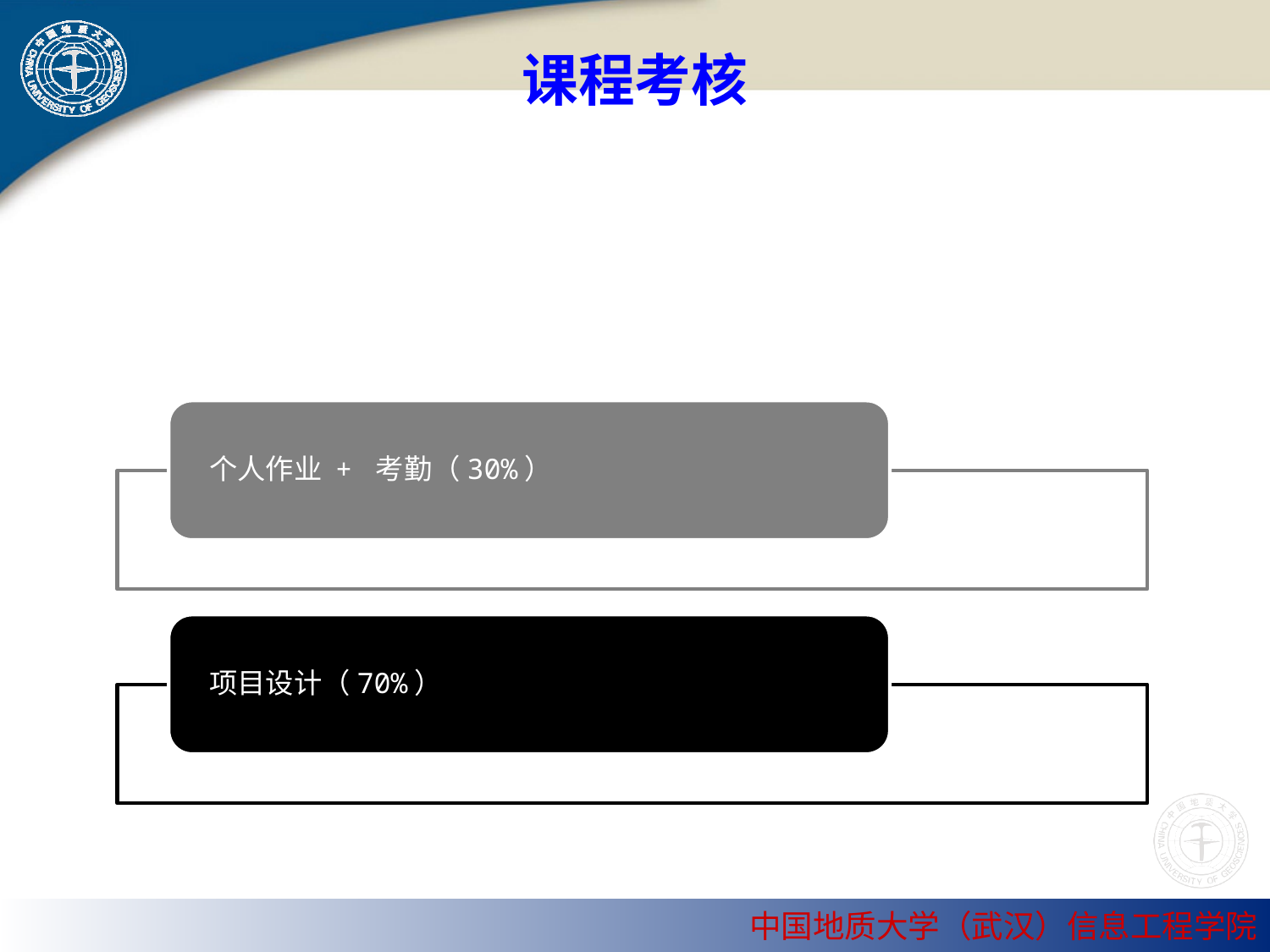

# 课程考核

课堂表现（10%）

个人作业 + 考勤（30%）

项目设计（70%）
37